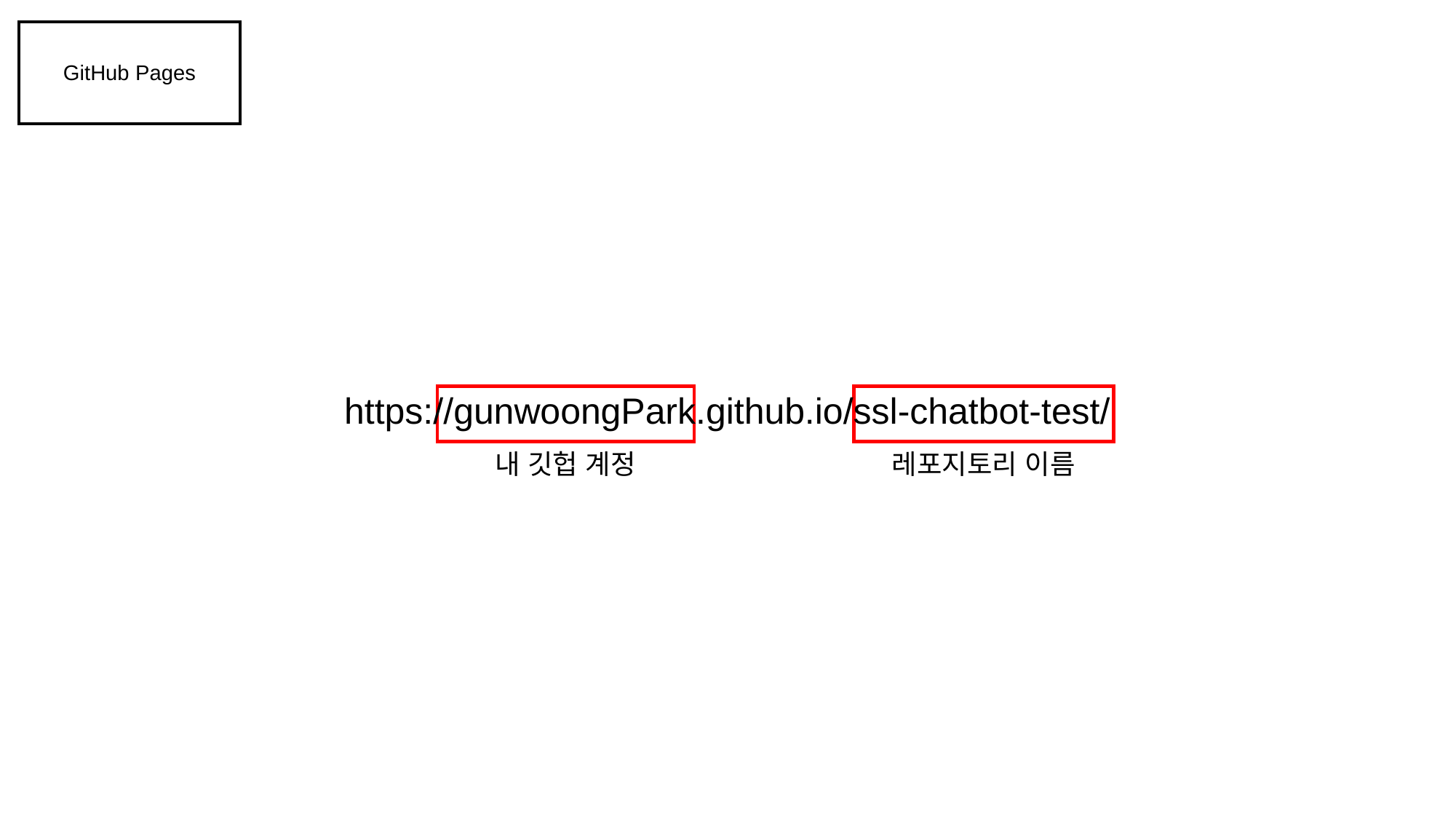

GitHub Pages
https://gunwoongPark.github.io/ssl-chatbot-test/

내 깃헙 계정
레포지토리 이름